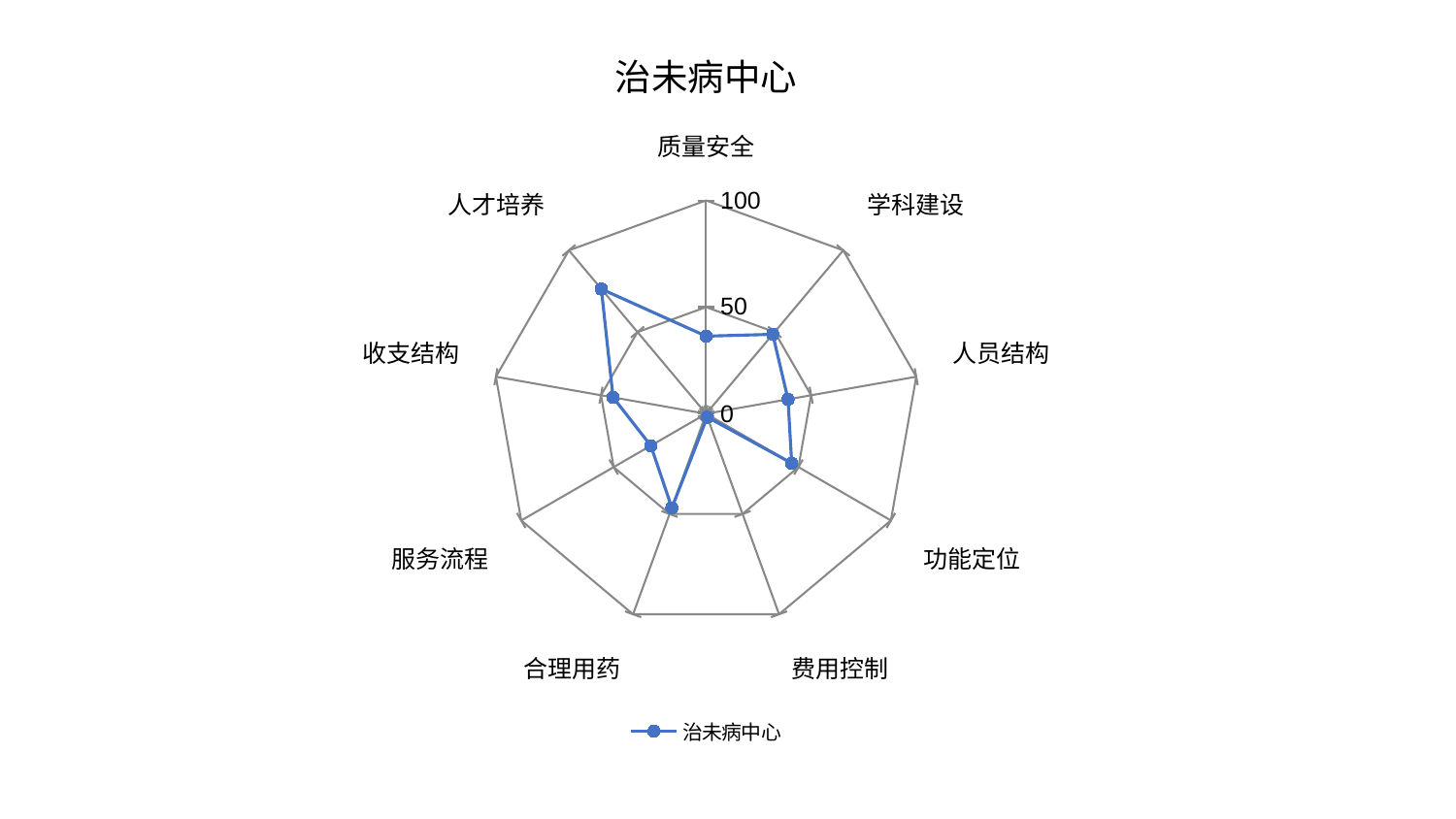

### Chart: 治未病中心

| Category | 治未病中心 |
|---|---|
| 质量安全 | 36.39623577875992 |
| 学科建设 | 48.627672747269166 |
| 人员结构 | 39.00404325679695 |
| 功能定位 | 46.343075210477096 |
| 费用控制 | 1.64815479998884 |
| 合理用药 | 46.89130341315899 |
| 服务流程 | 29.90853632262786 |
| 收支结构 | 44.27065256093934 |
| 人才培养 | 76.33296469585916 |
282